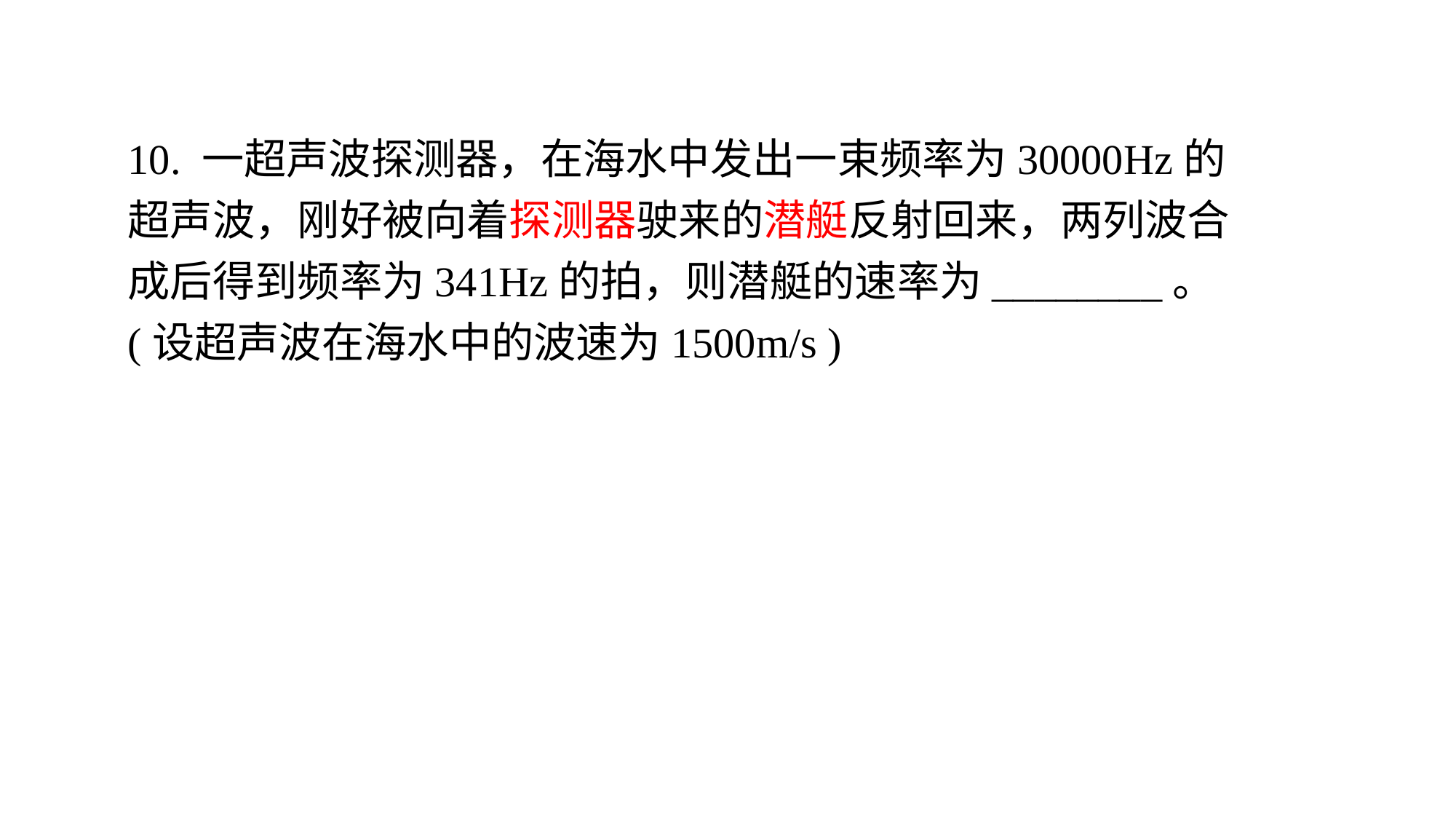

10. 一超声波探测器，在海水中发出一束频率为30000Hz的超声波，刚好被向着探测器驶来的潜艇反射回来，两列波合成后得到频率为341Hz的拍，则潜艇的速率为________。(设超声波在海水中的波速为1500m/s )